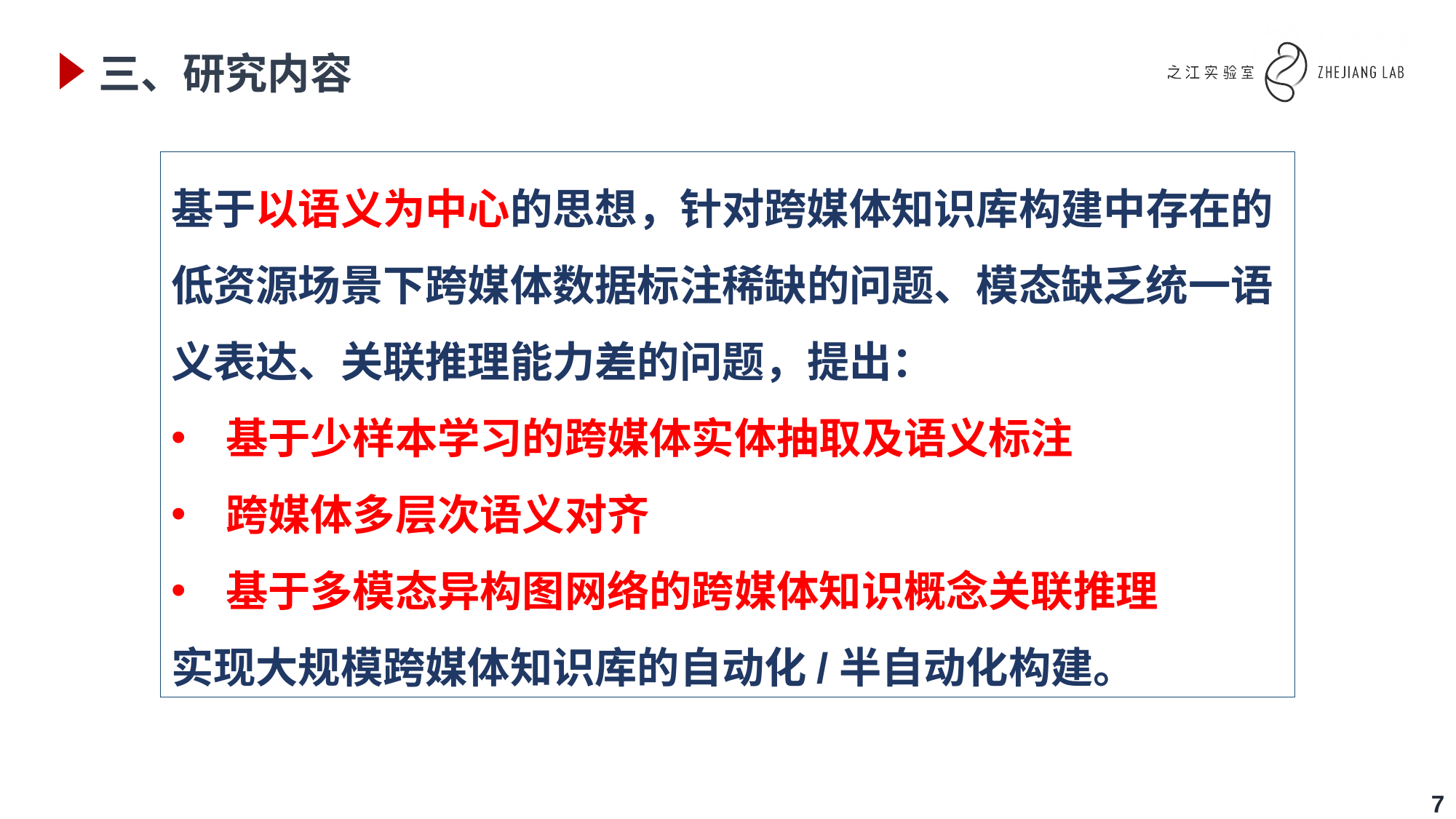

# 三、研究内容
基于以语义为中心的思想，针对跨媒体知识库构建中存在的低资源场景下跨媒体数据标注稀缺的问题、模态缺乏统一语义表达、关联推理能力差的问题，提出：
基于少样本学习的跨媒体实体抽取及语义标注
跨媒体多层次语义对齐
基于多模态异构图网络的跨媒体知识概念关联推理
实现大规模跨媒体知识库的自动化/半自动化构建。